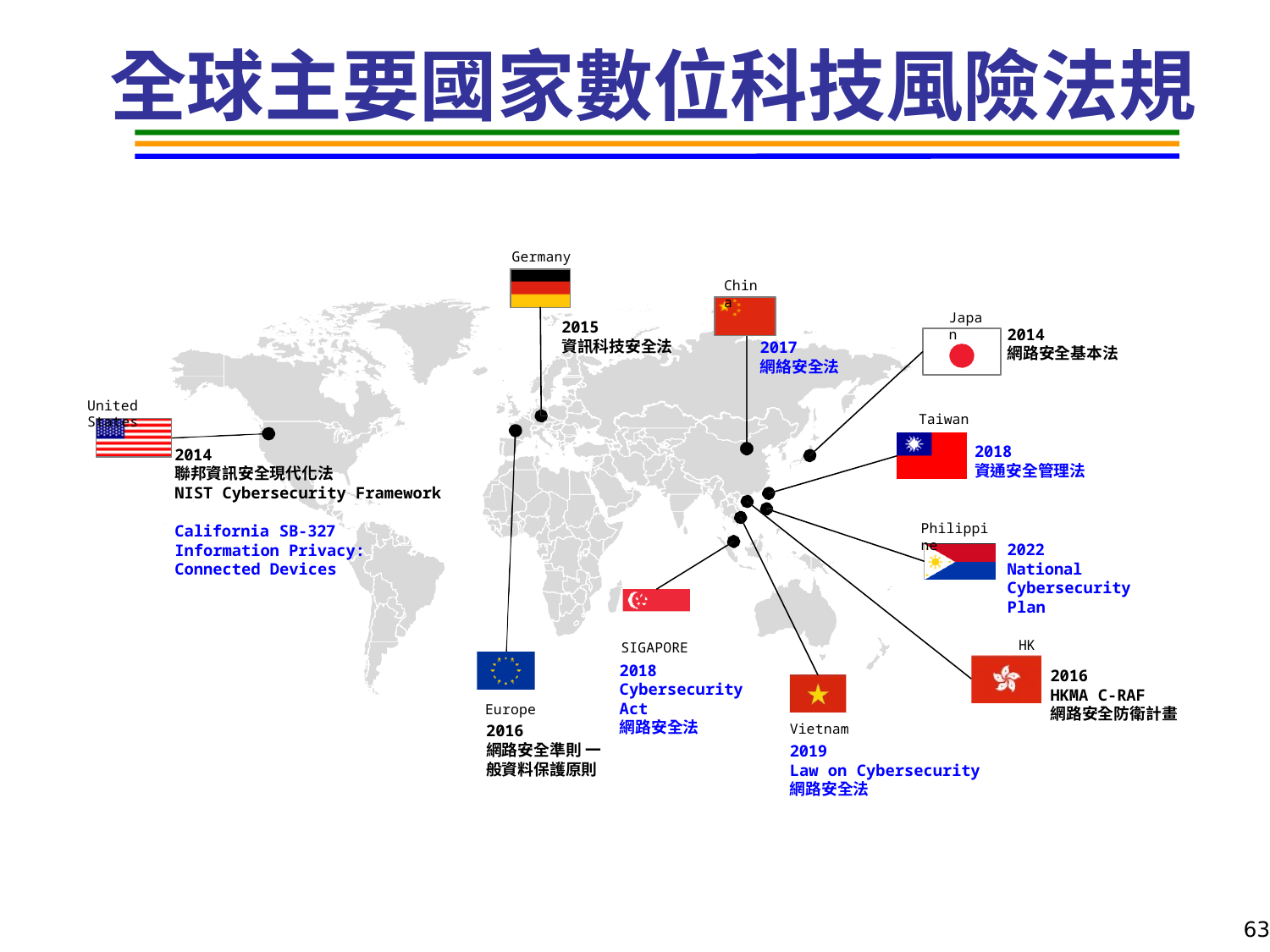

# 全球主要國家數位科技風險法規
Germany

China

Japan

2015
資訊科技安全法

2014
網路安全基本法

2017

網絡安全法

United States
Taiwan

2018
資通安全管理法
2014
聯邦資訊安全現代化法
NIST Cybersecurity Framework

Philippine
California SB-327
Information Privacy: Connected Devices

2022
National Cybersecurity Plan

HK
SIGAPORE
2018
Cybersecurity Act
網路安全法

2016
HKMA C-RAF
網路安全防衛計畫

Europe
2016
網路安全準則 一般資料保護原則
Vietnam
2019
Law on Cybersecurity
網路安全法
63